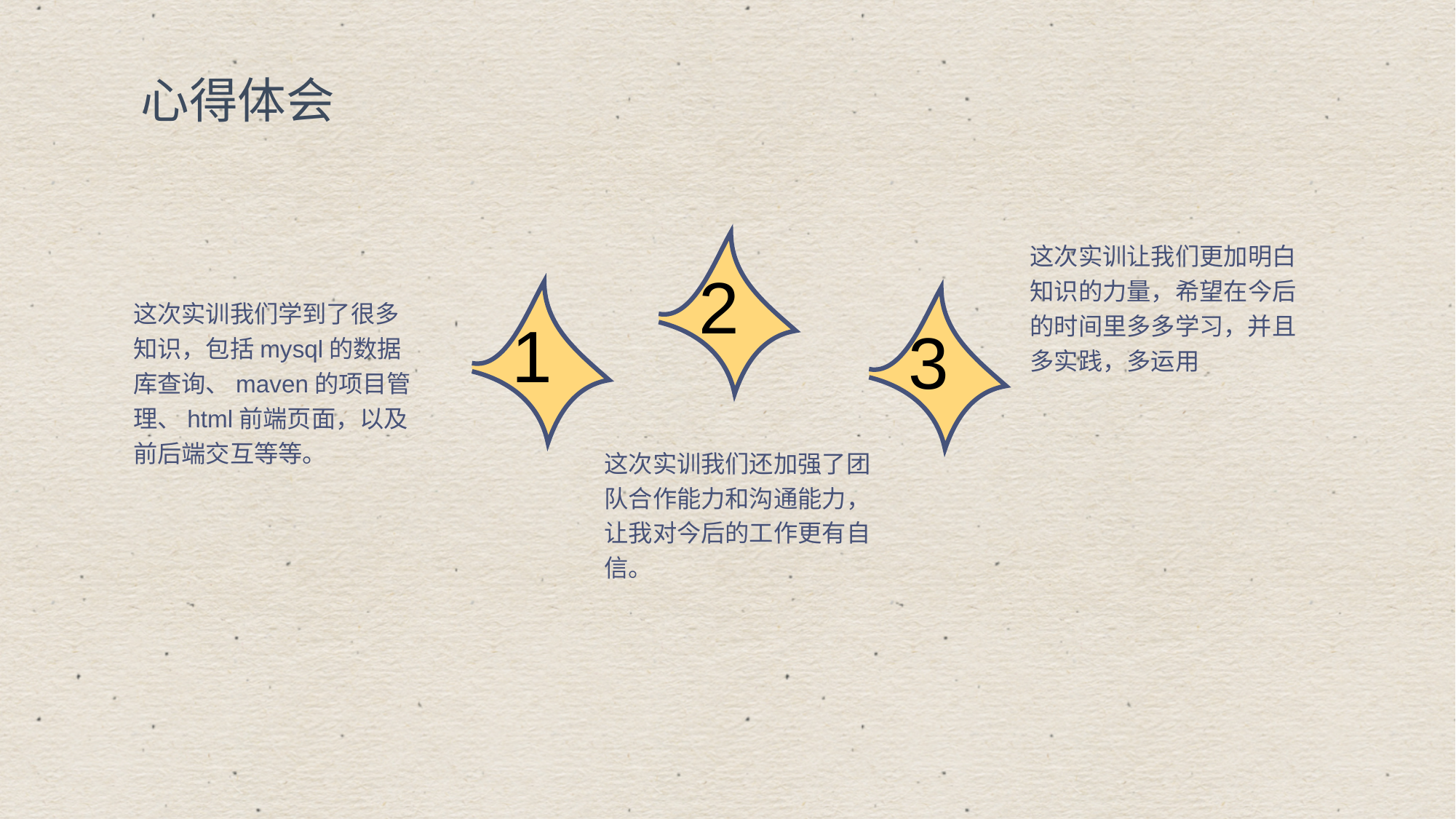

心得体会
这次实训让我们更加明白知识的力量，希望在今后的时间里多多学习，并且多实践，多运用

2

1

3
这次实训我们学到了很多知识，包括mysql的数据库查询、maven的项目管理、html前端页面，以及前后端交互等等。
这次实训我们还加强了团队合作能力和沟通能力，让我对今后的工作更有自信。